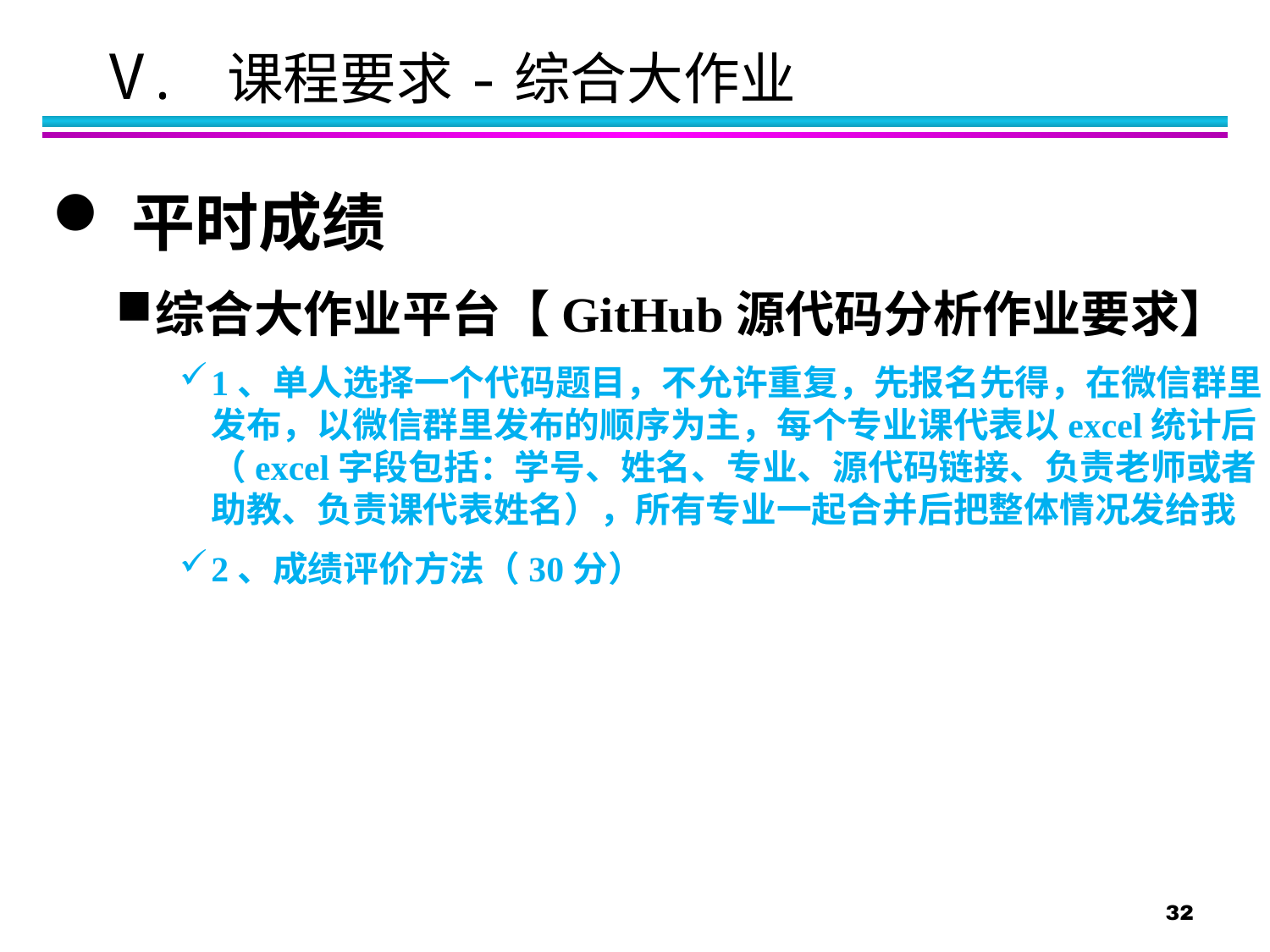

V. 课程要求-综合大作业
平时成绩
综合大作业平台【GitHub源代码分析作业要求】
1、单人选择一个代码题目，不允许重复，先报名先得，在微信群里发布，以微信群里发布的顺序为主，每个专业课代表以excel统计后（excel字段包括：学号、姓名、专业、源代码链接、负责老师或者助教、负责课代表姓名），所有专业一起合并后把整体情况发给我
2、成绩评价方法（30分）
32